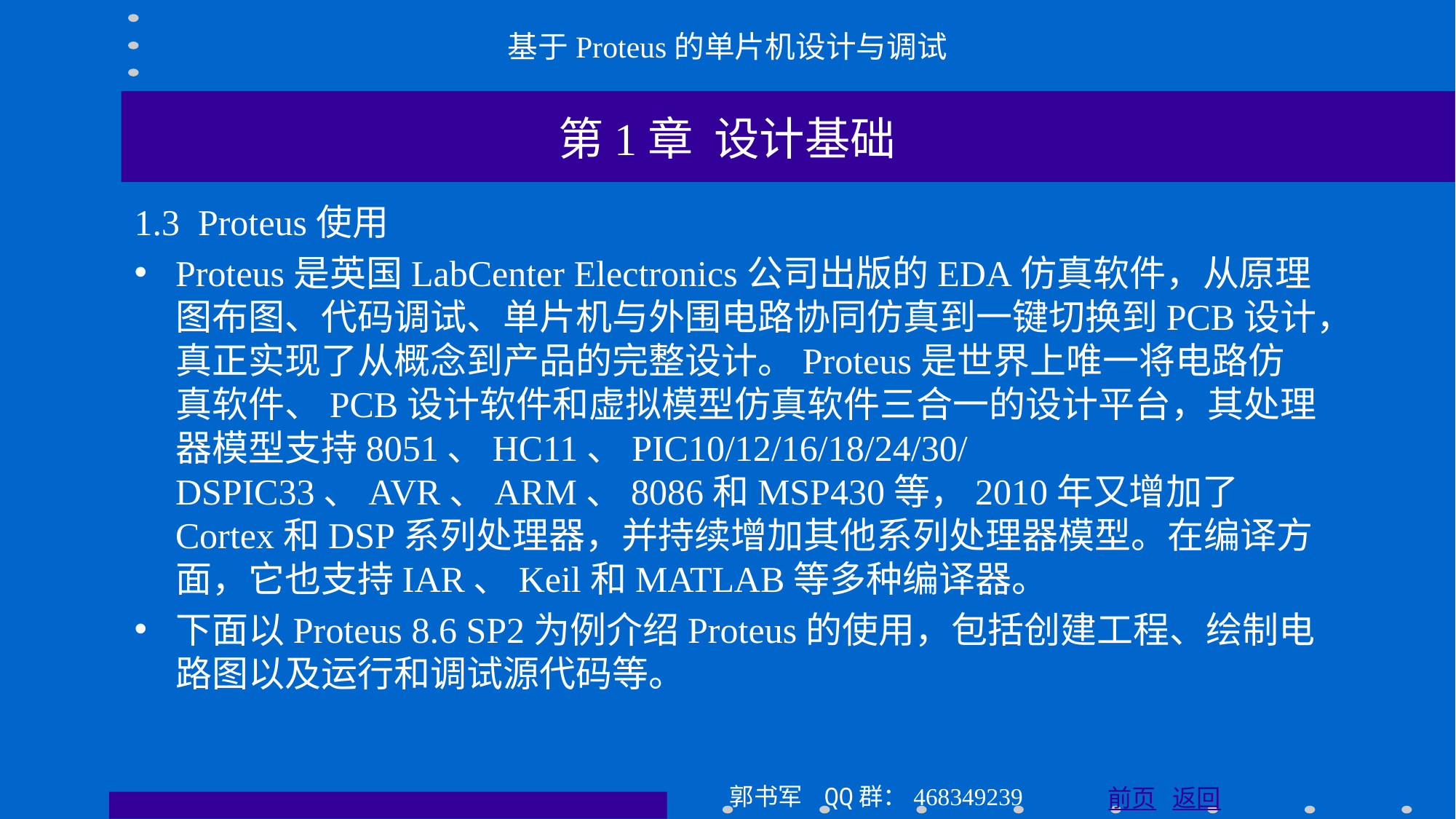

基于Proteus的单片机设计与调试
第1章  设计基础
1.3  Proteus使用
Proteus是英国LabCenter Electronics公司出版的EDA仿真软件，从原理图布图、代码调试、单片机与外围电路协同仿真到一键切换到PCB设计，真正实现了从概念到产品的完整设计。Proteus是世界上唯一将电路仿真软件、PCB设计软件和虚拟模型仿真软件三合一的设计平台，其处理器模型支持8051、HC11、PIC10/12/16/18/24/30/DSPIC33、AVR、ARM、8086和MSP430等，2010年又增加了Cortex和DSP系列处理器，并持续增加其他系列处理器模型。在编译方面，它也支持IAR、Keil和MATLAB等多种编译器。
下面以Proteus 8.6 SP2为例介绍Proteus的使用，包括创建工程、绘制电路图以及运行和调试源代码等。
郭书军   QQ群：468349239
前页   返回